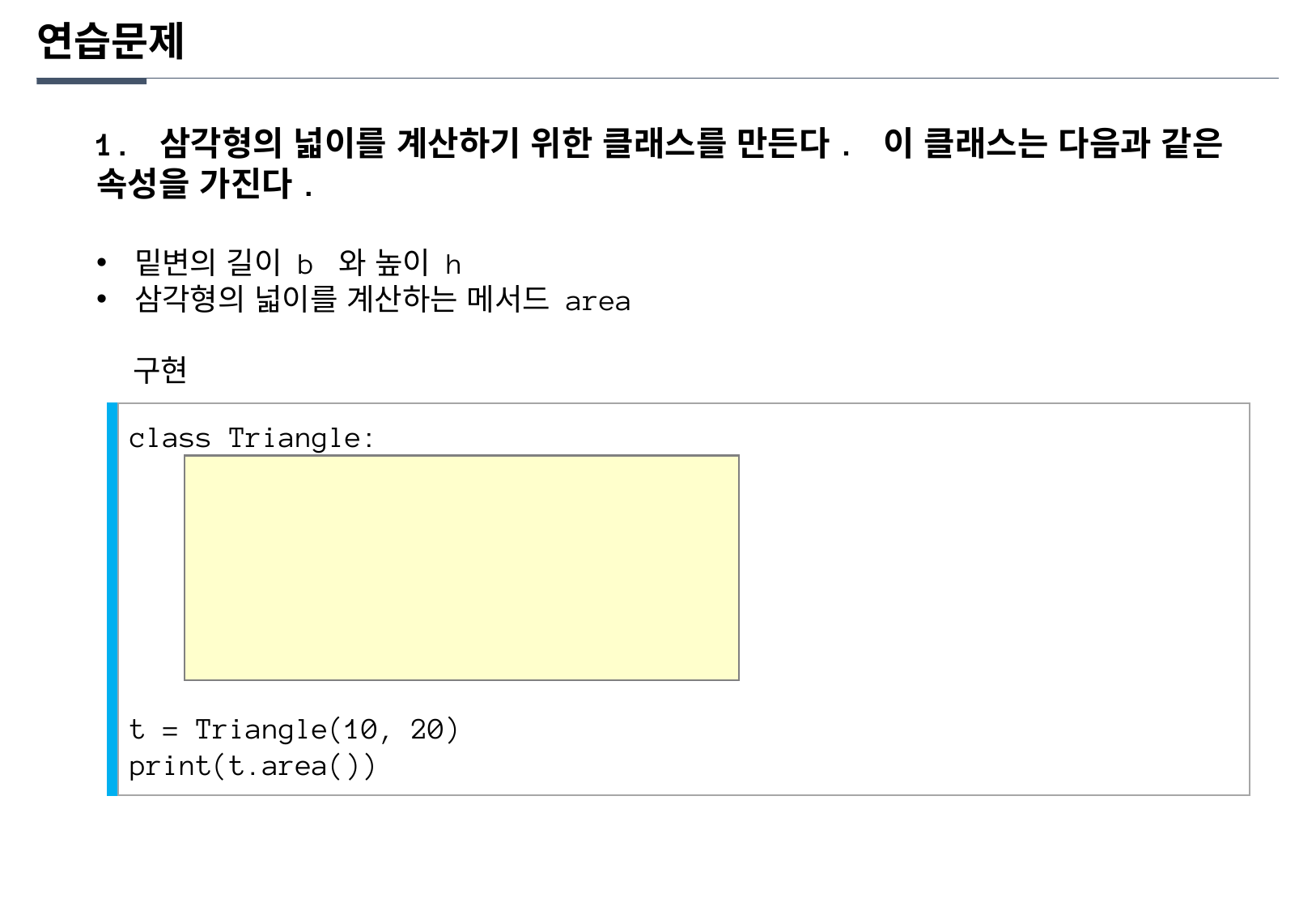

연습문제
1. 삼각형의 넓이를 계산하기 위한 클래스를 만든다. 이 클래스는 다음과 같은 속성을 가진다.

밑변의 길이 b 와 높이 h
삼각형의 넓이를 계산하는 메서드 area
구현

class Triangle:
    def __init__(self, b, h):
        self.b = b
        self.h = h

    def area(self):
        return self.b * self.h * 0.5

t = Triangle(10, 20)
print(t.area())